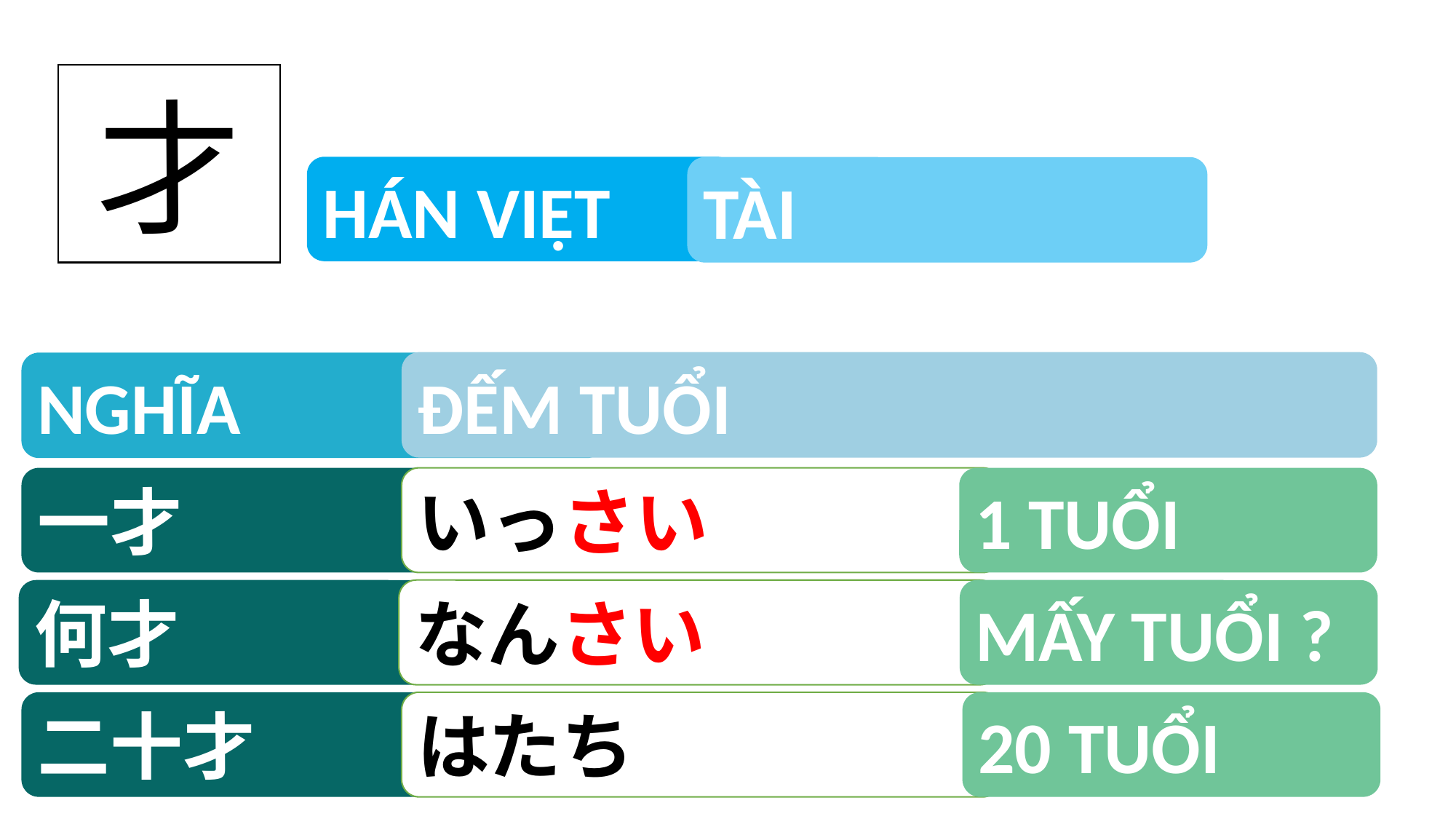

才
HÁN VIỆT
TÀI
ĐẾM TUỔI
NGHĨA
一才
いっさい
1 TUỔI
何才
なんさい
MẤY TUỔI ?
二十才
はたち
20 TUỔI